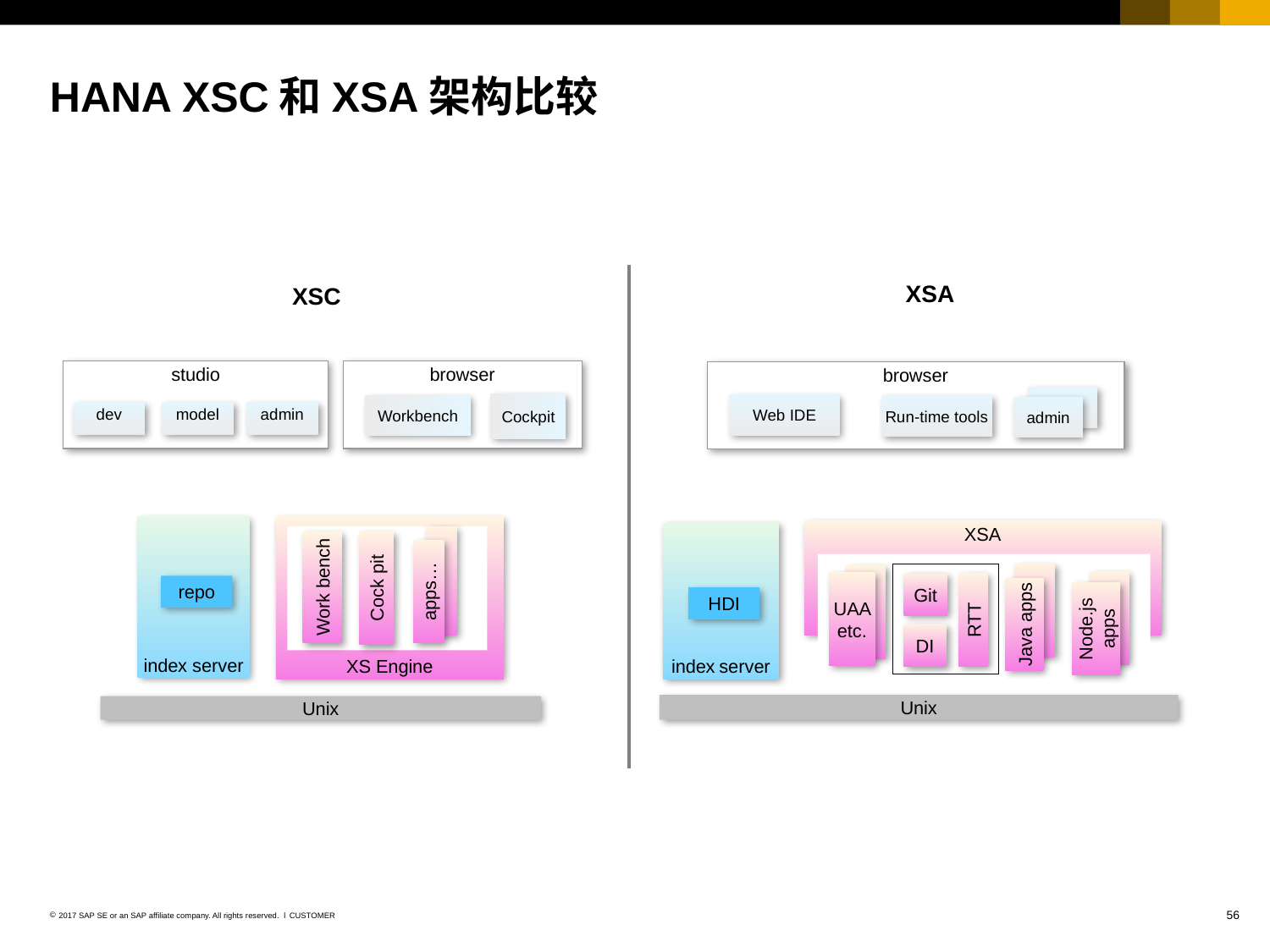

# HANA XSC和XSA架构比较
XSA
XSC
browser
studio
browser
Workbench
Cockpit

Web IDE
Run-time tools
admin
dev
model
admin
XS Engine
index server
XSA
index server

Work bench
Cock pit
apps…

UAA etc.
RTT
Git
repo
Java apps
Node.js apps
HDI
DI
Unix
Unix